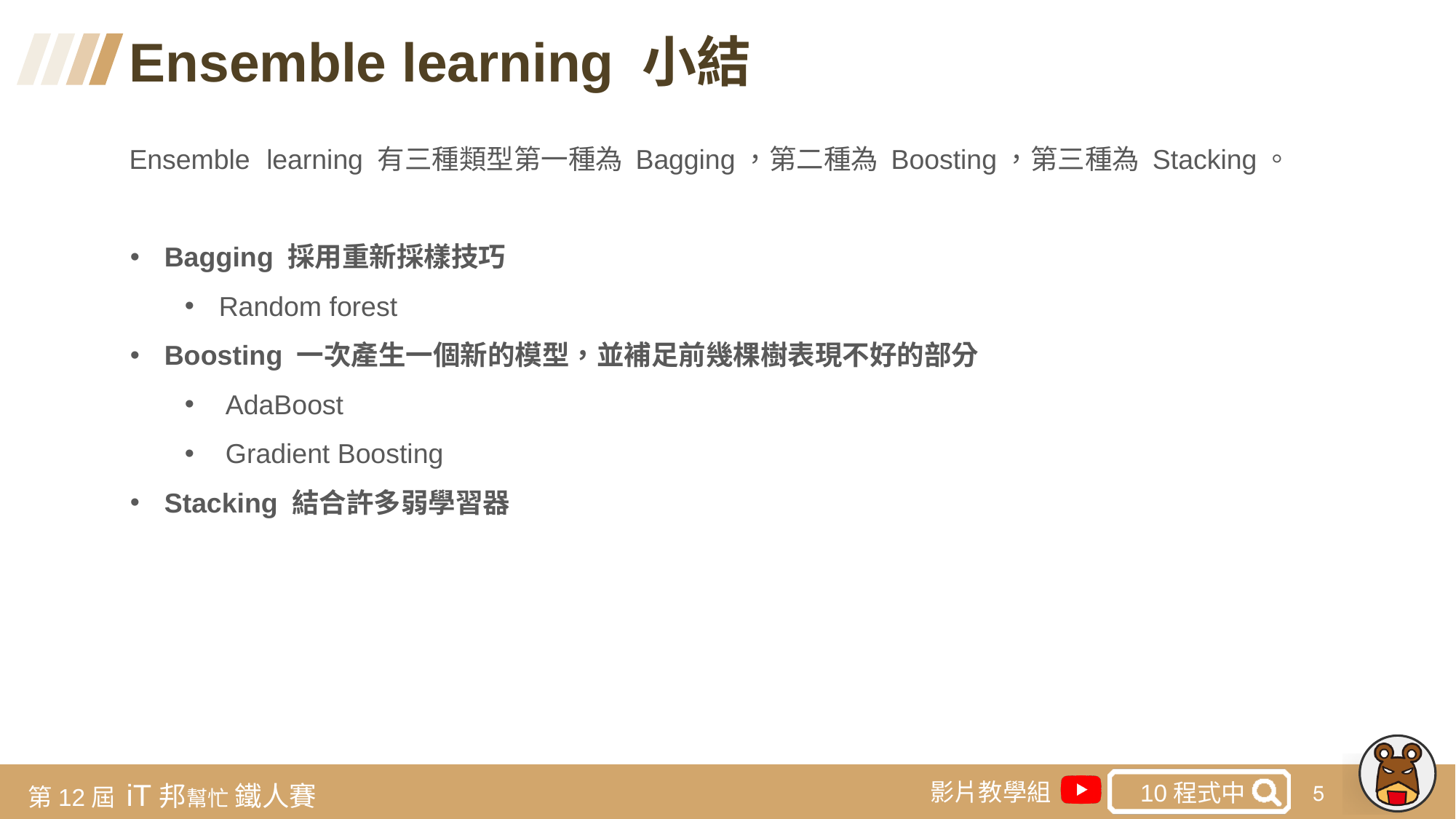

Ensemble learning 小結
Ensemble learning 有三種類型第一種為 Bagging，第二種為 Boosting，第三種為 Stacking。
Bagging 採用重新採樣技巧
Random forest
Boosting 一次產生一個新的模型，並補足前幾棵樹表現不好的部分
AdaBoost
Gradient Boosting
Stacking 結合許多弱學習器